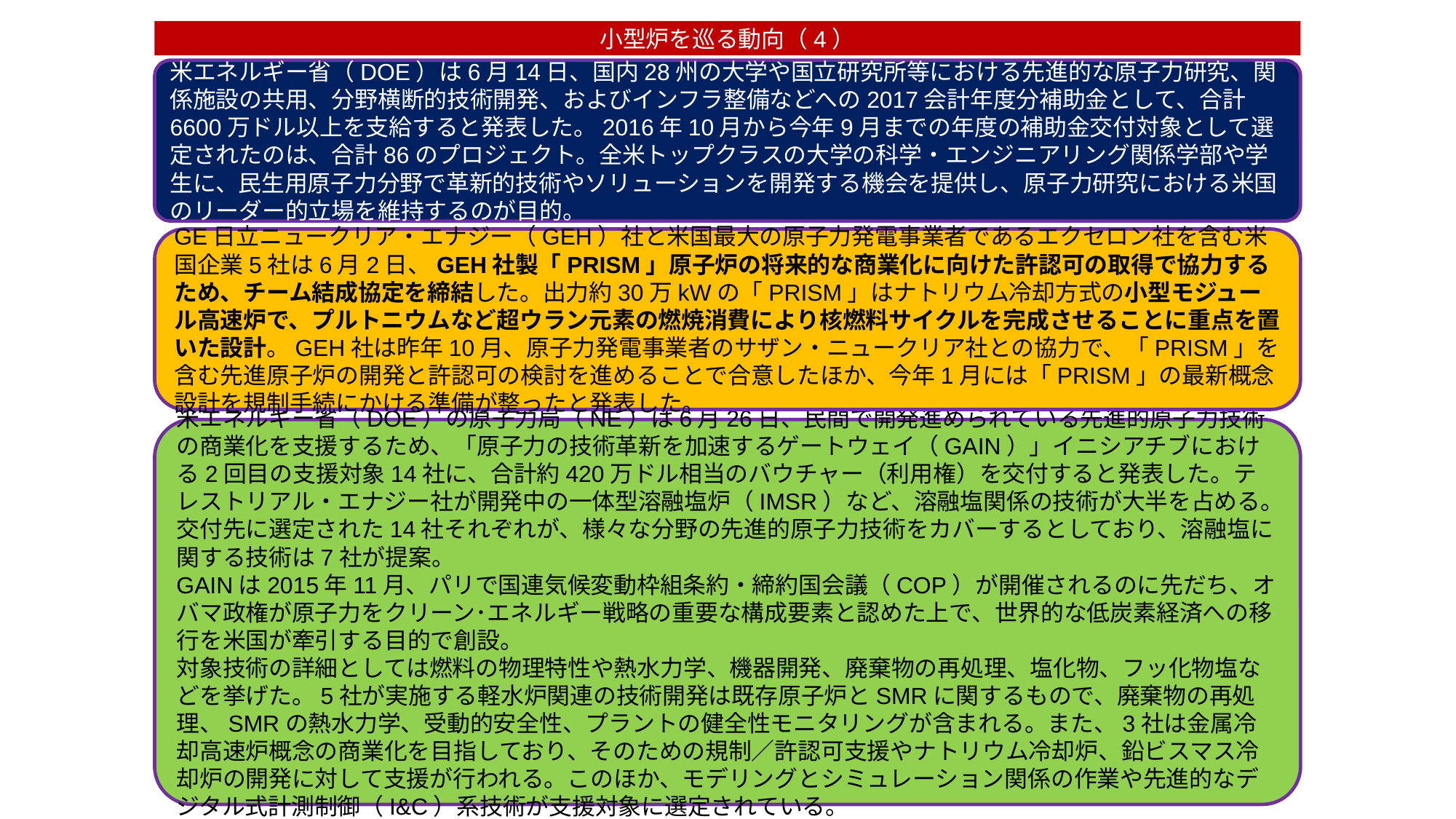

小型炉を巡る動向（4）
米エネルギー省（DOE）は6月14日、国内28州の大学や国立研究所等における先進的な原子力研究、関係施設の共用、分野横断的技術開発、およびインフラ整備などへの2017会計年度分補助金として、合計6600万ドル以上を支給すると発表した。2016年10月から今年9月までの年度の補助金交付対象として選定されたのは、合計86のプロジェクト。全米トップクラスの大学の科学・エンジニアリング関係学部や学生に、民生用原子力分野で革新的技術やソリューションを開発する機会を提供し、原子力研究における米国のリーダー的立場を維持するのが目的。
GE日立ニュークリア・エナジー（GEH）社と米国最大の原子力発電事業者であるエクセロン社を含む米国企業5社は6月2日、GEH社製「PRISM」原子炉の将来的な商業化に向けた許認可の取得で協力するため、チーム結成協定を締結した。出力約30万kWの「PRISM」はナトリウム冷却方式の小型モジュール高速炉で、プルトニウムなど超ウラン元素の燃焼消費により核燃料サイクルを完成させることに重点を置いた設計。GEH社は昨年10月、原子力発電事業者のサザン・ニュークリア社との協力で、「PRISM」を含む先進原子炉の開発と許認可の検討を進めることで合意したほか、今年1月には「PRISM」の最新概念設計を規制手続にかける準備が整ったと発表した。
米エネルギー省（DOE）の原子力局（NE）は6月26日、民間で開発進められている先進的原子力技術の商業化を支援するため、「原子力の技術革新を加速するゲートウェイ（GAIN）」イニシアチブにおける2回目の支援対象14社に、合計約420万ドル相当のバウチャー（利用権）を交付すると発表した。テレストリアル・エナジー社が開発中の一体型溶融塩炉（IMSR）など、溶融塩関係の技術が大半を占める。交付先に選定された14社それぞれが、様々な分野の先進的原子力技術をカバーするとしており、溶融塩に関する技術は7社が提案。
GAINは2015年11月、パリで国連気候変動枠組条約・締約国会議（COP）が開催されるのに先だち、オバマ政権が原子力をクリーン･エネルギー戦略の重要な構成要素と認めた上で、世界的な低炭素経済への移行を米国が牽引する目的で創設。
対象技術の詳細としては燃料の物理特性や熱水力学、機器開発、廃棄物の再処理、塩化物、フッ化物塩などを挙げた。5社が実施する軽水炉関連の技術開発は既存原子炉とSMRに関するもので、廃棄物の再処理、SMRの熱水力学、受動的安全性、プラントの健全性モニタリングが含まれる。また、3社は金属冷却高速炉概念の商業化を目指しており、そのための規制／許認可支援やナトリウム冷却炉、鉛ビスマス冷却炉の開発に対して支援が行われる。このほか、モデリングとシミュレーション関係の作業や先進的なデジタル式計測制御（I&C）系技術が支援対象に選定されている。